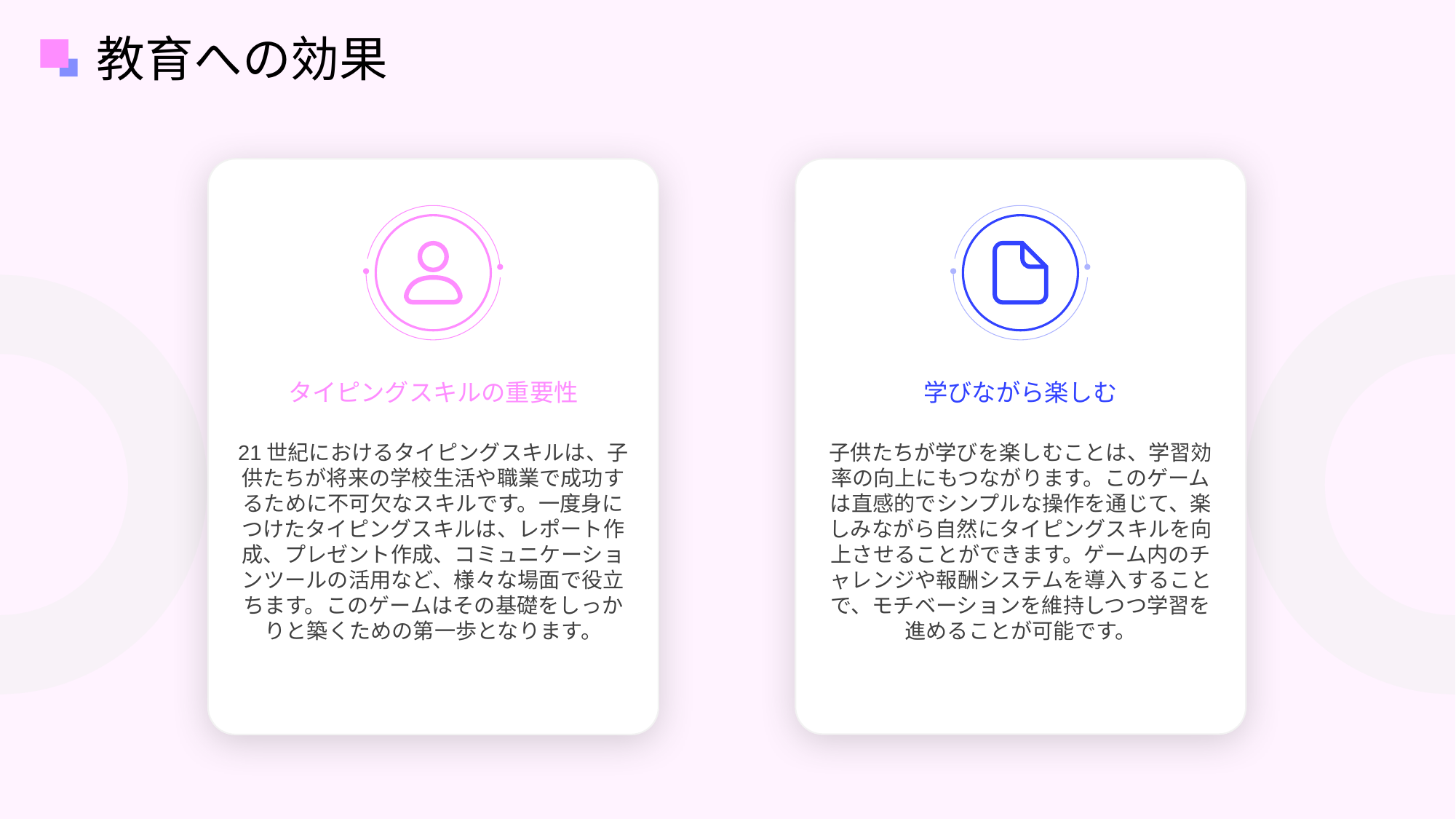

教育への効果

タイピングスキルの重要性
学びながら楽しむ
21世紀におけるタイピングスキルは、子供たちが将来の学校生活や職業で成功するために不可欠なスキルです。一度身につけたタイピングスキルは、レポート作成、プレゼント作成、コミュニケーションツールの活用など、様々な場面で役立ちます。このゲームはその基礎をしっかりと築くための第一歩となります。
子供たちが学びを楽しむことは、学習効率の向上にもつながります。このゲームは直感的でシンプルな操作を通じて、楽しみながら自然にタイピングスキルを向上させることができます。ゲーム内のチャレンジや報酬システムを導入することで、モチベーションを維持しつつ学習を進めることが可能です。